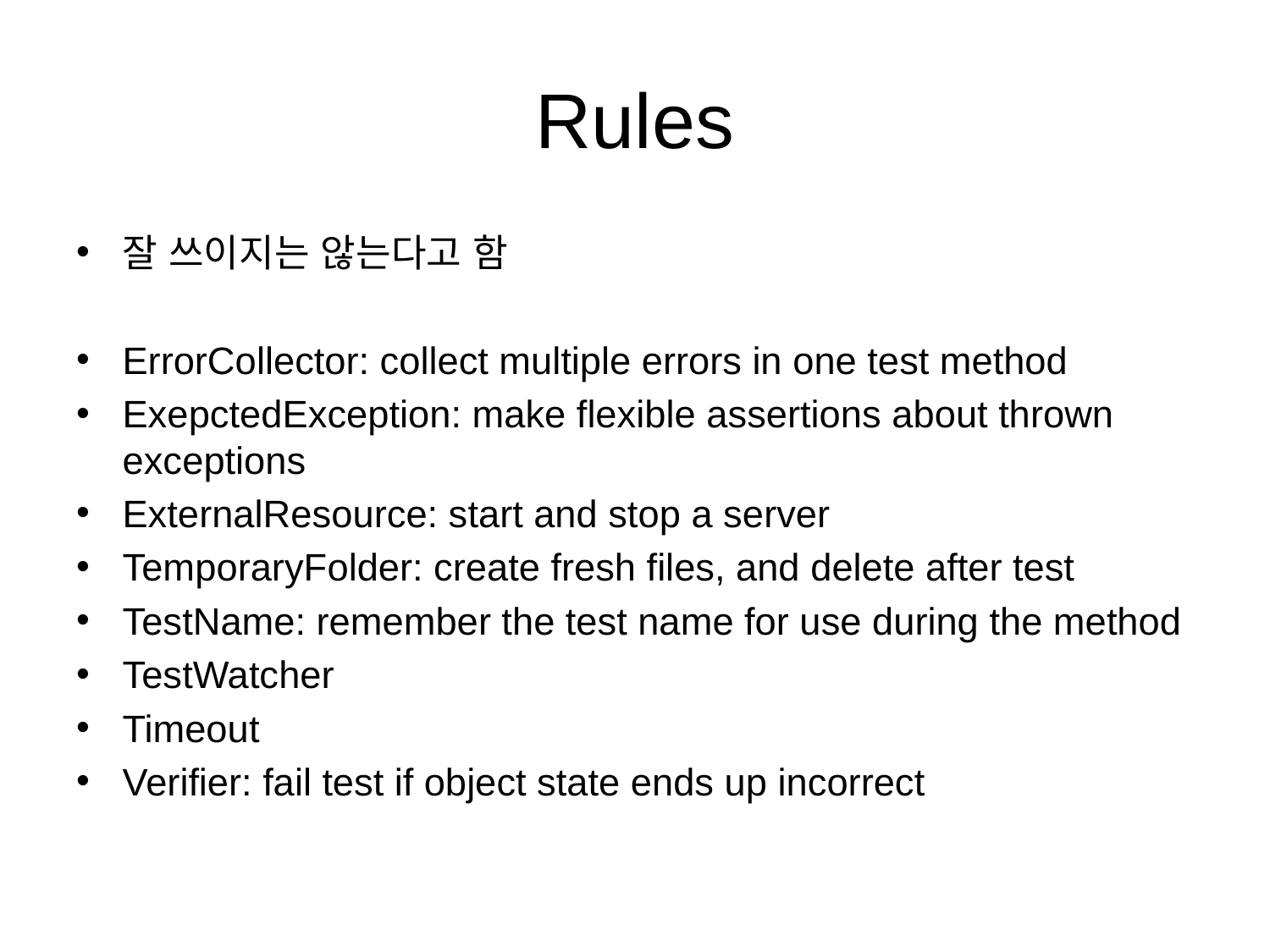

# Rules
잘 쓰이지는 않는다고 함

ErrorCollector: collect multiple errors in one test method
ExepctedException: make flexible assertions about thrown exceptions
ExternalResource: start and stop a server
TemporaryFolder: create fresh files, and delete after test
TestName: remember the test name for use during the method
TestWatcher
Timeout
Verifier: fail test if object state ends up incorrect